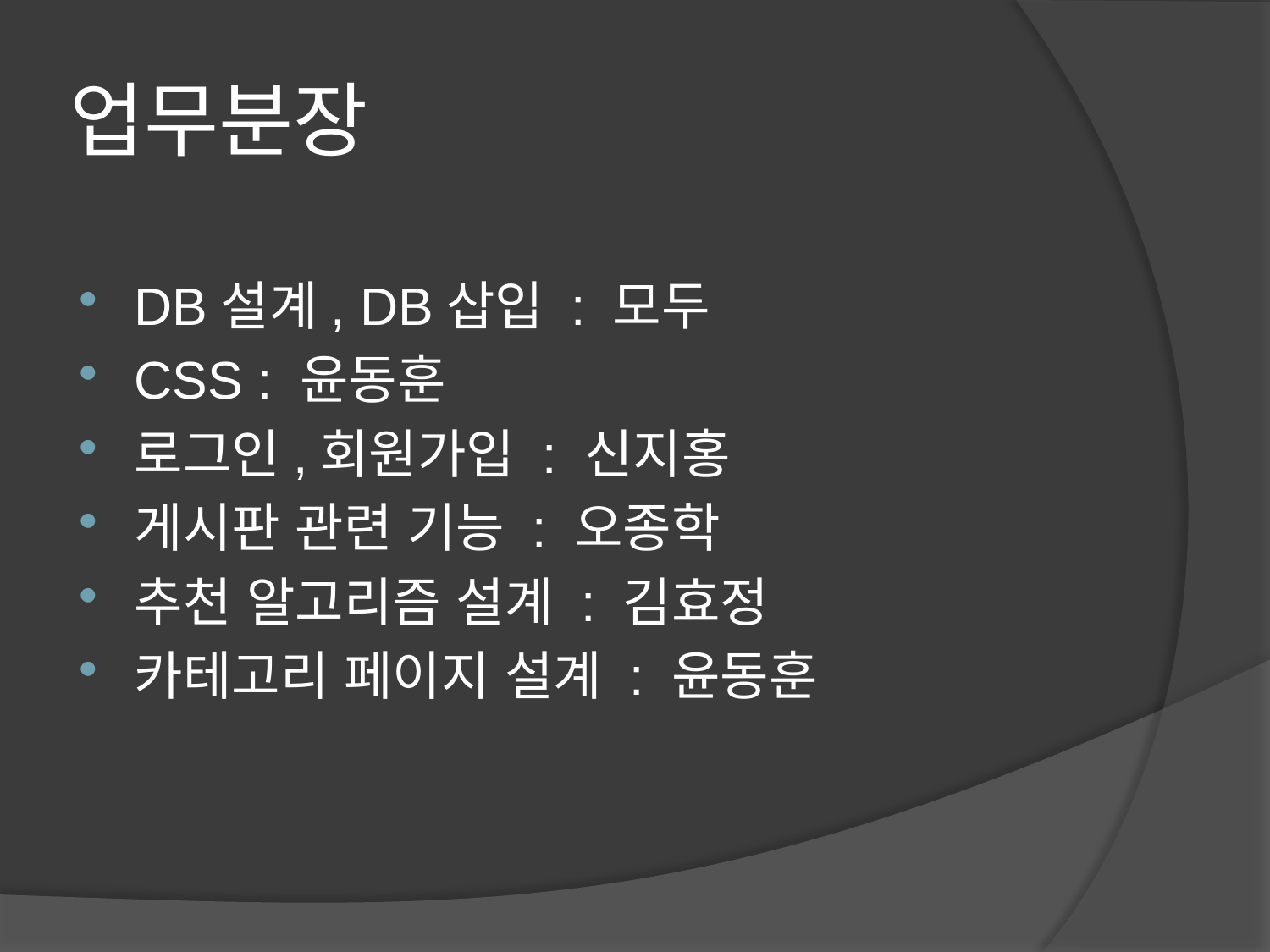

# 업무분장
DB설계, DB삽입 : 모두
CSS : 윤동훈
로그인,회원가입 : 신지홍
게시판 관련 기능 : 오종학
추천 알고리즘 설계 : 김효정
카테고리 페이지 설계 : 윤동훈